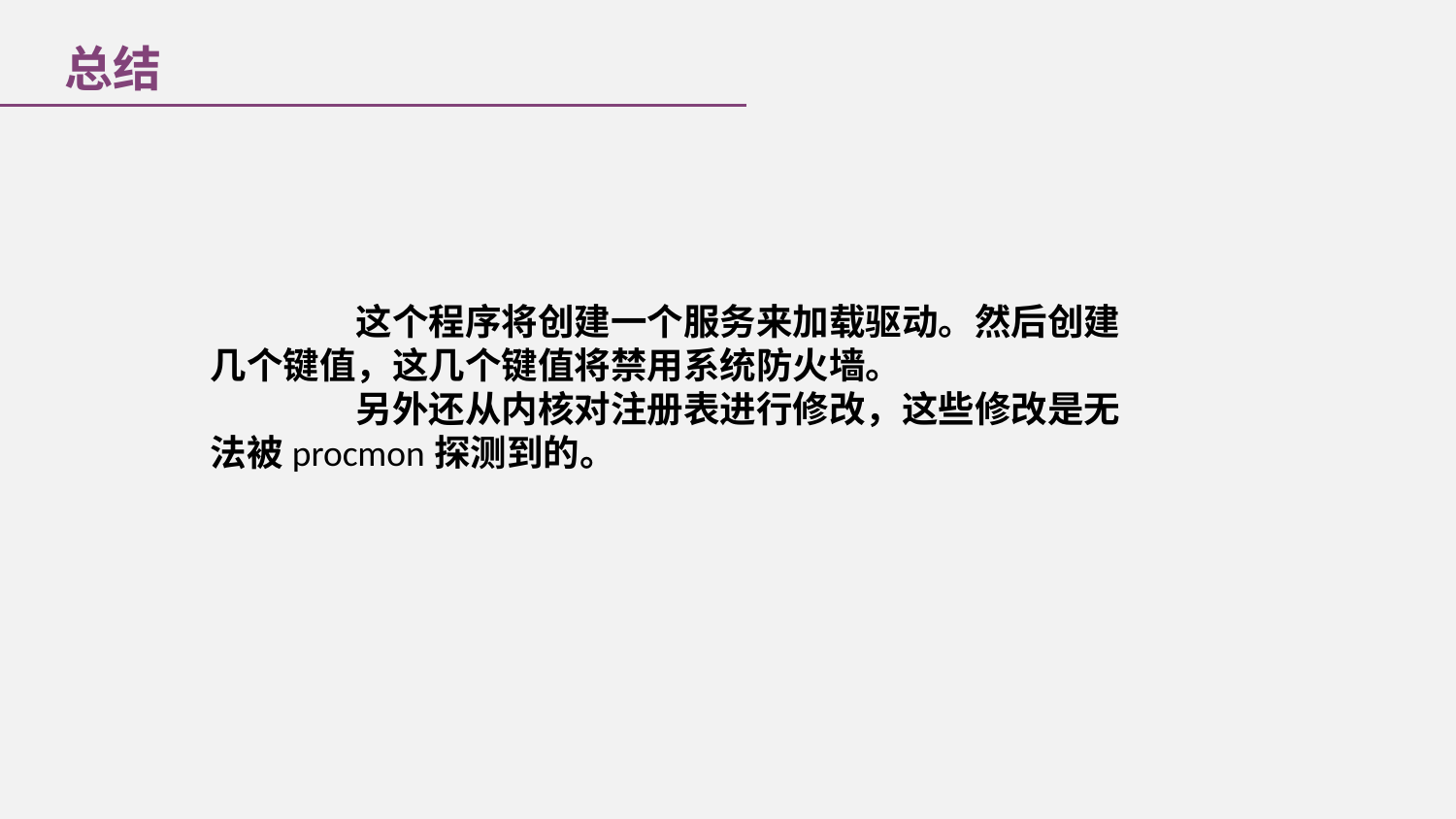

总结
	这个程序将创建一个服务来加载驱动。然后创建几个键值，这几个键值将禁用系统防火墙。
	另外还从内核对注册表进行修改，这些修改是无法被procmon探测到的。